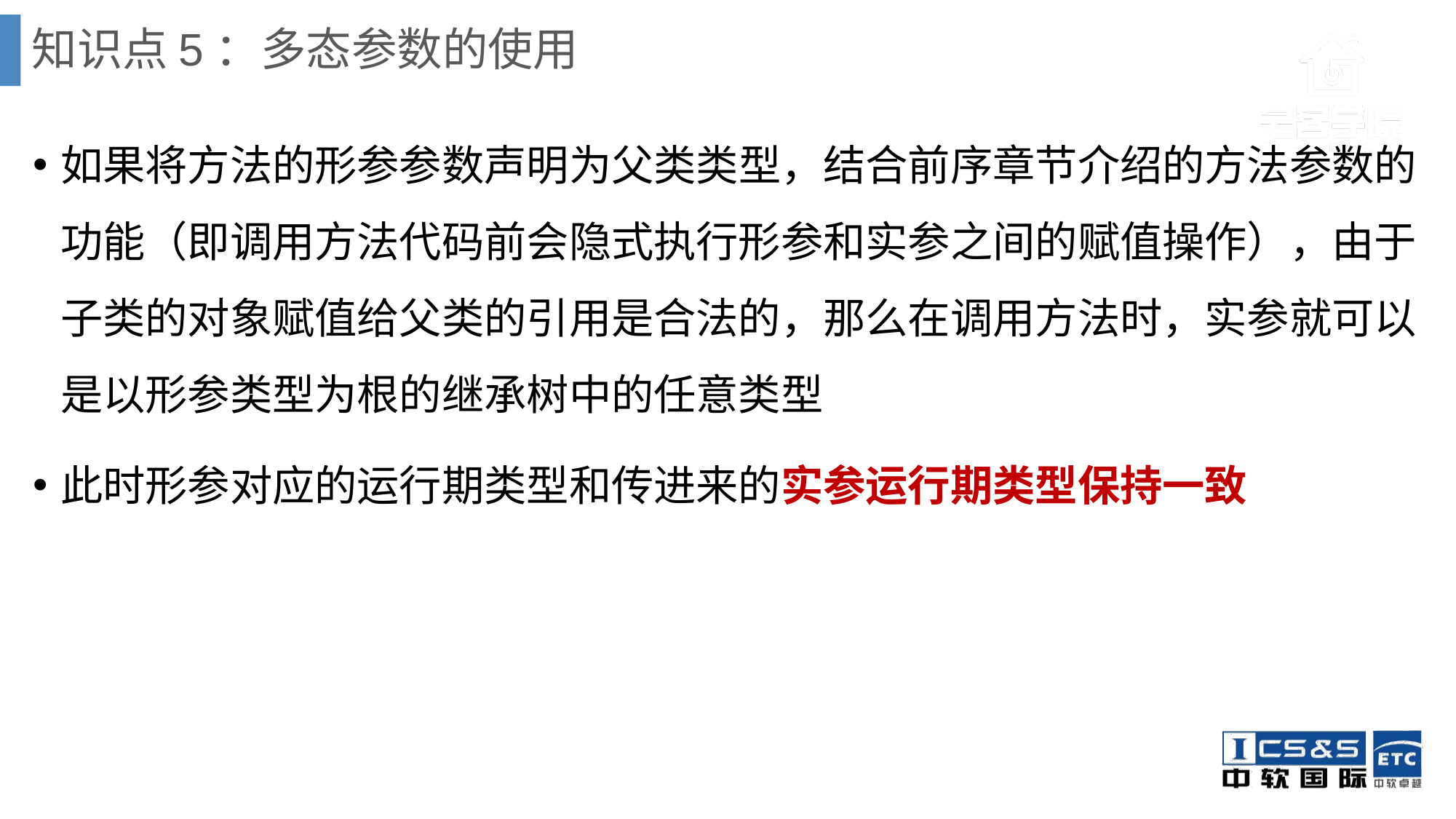

# 知识点5：多态参数的使用
如果将方法的形参参数声明为父类类型，结合前序章节介绍的方法参数的功能（即调用方法代码前会隐式执行形参和实参之间的赋值操作），由于子类的对象赋值给父类的引用是合法的，那么在调用方法时，实参就可以是以形参类型为根的继承树中的任意类型
此时形参对应的运行期类型和传进来的实参运行期类型保持一致